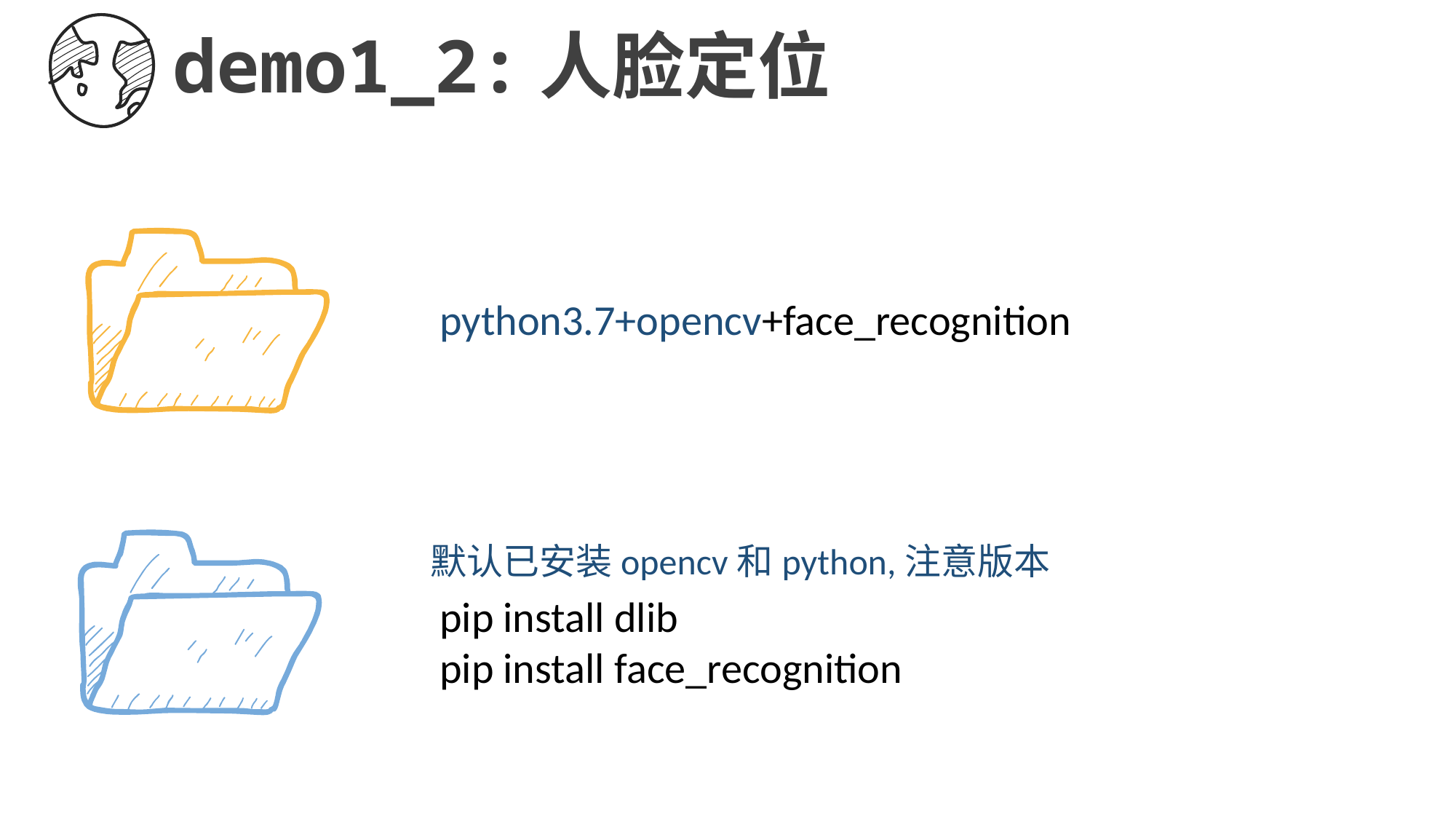

demo1_2:人脸定位

python3.7+opencv+face_recognition

默认已安装opencv和python,注意版本
pip install dlib
pip install face_recognition